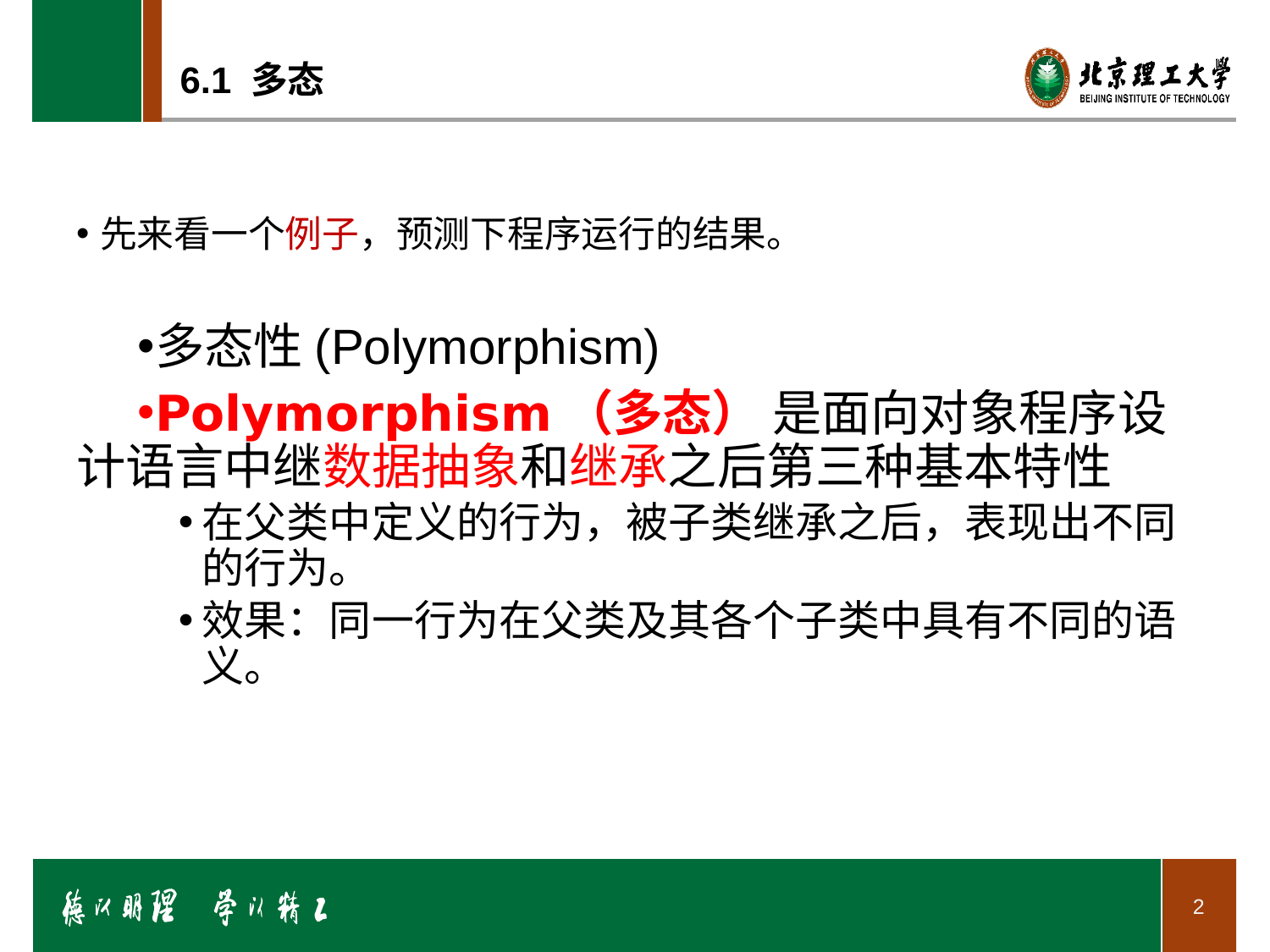

# 6.1 多态
先来看一个例子，预测下程序运行的结果。

多态性(Polymorphism)
Polymorphism（多态） 是面向对象程序设计语言中继数据抽象和继承之后第三种基本特性
在父类中定义的行为，被子类继承之后，表现出不同的行为。
效果：同一行为在父类及其各个子类中具有不同的语义。